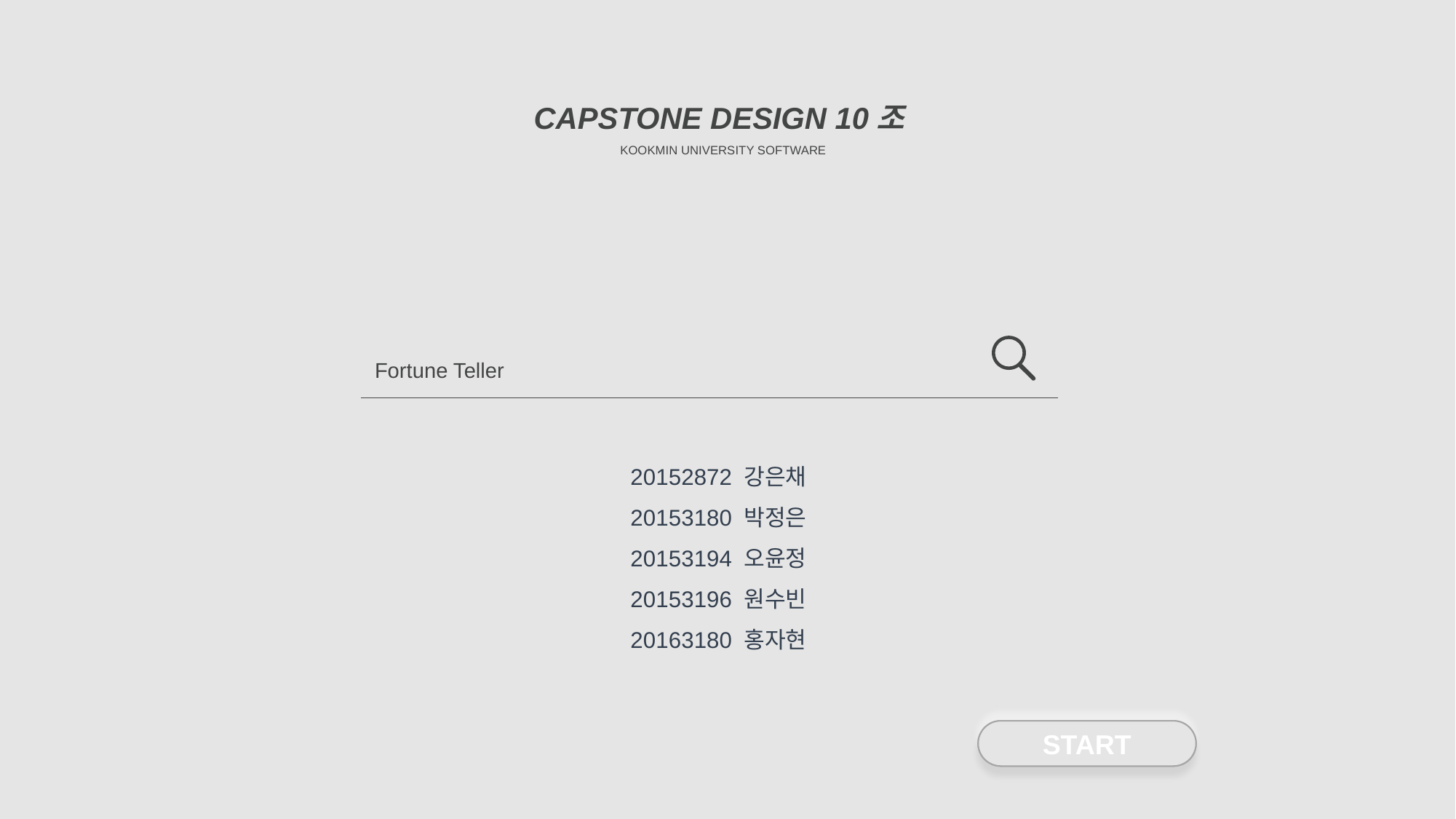

CAPSTONE DESIGN 10조
KOOKMIN UNIVERSITY SOFTWARE
My Mood Music

Fortune Teller
20152872 강은채
20153180 박정은
20153194 오윤정
20153196 원수빈
20163180 홍자현

START